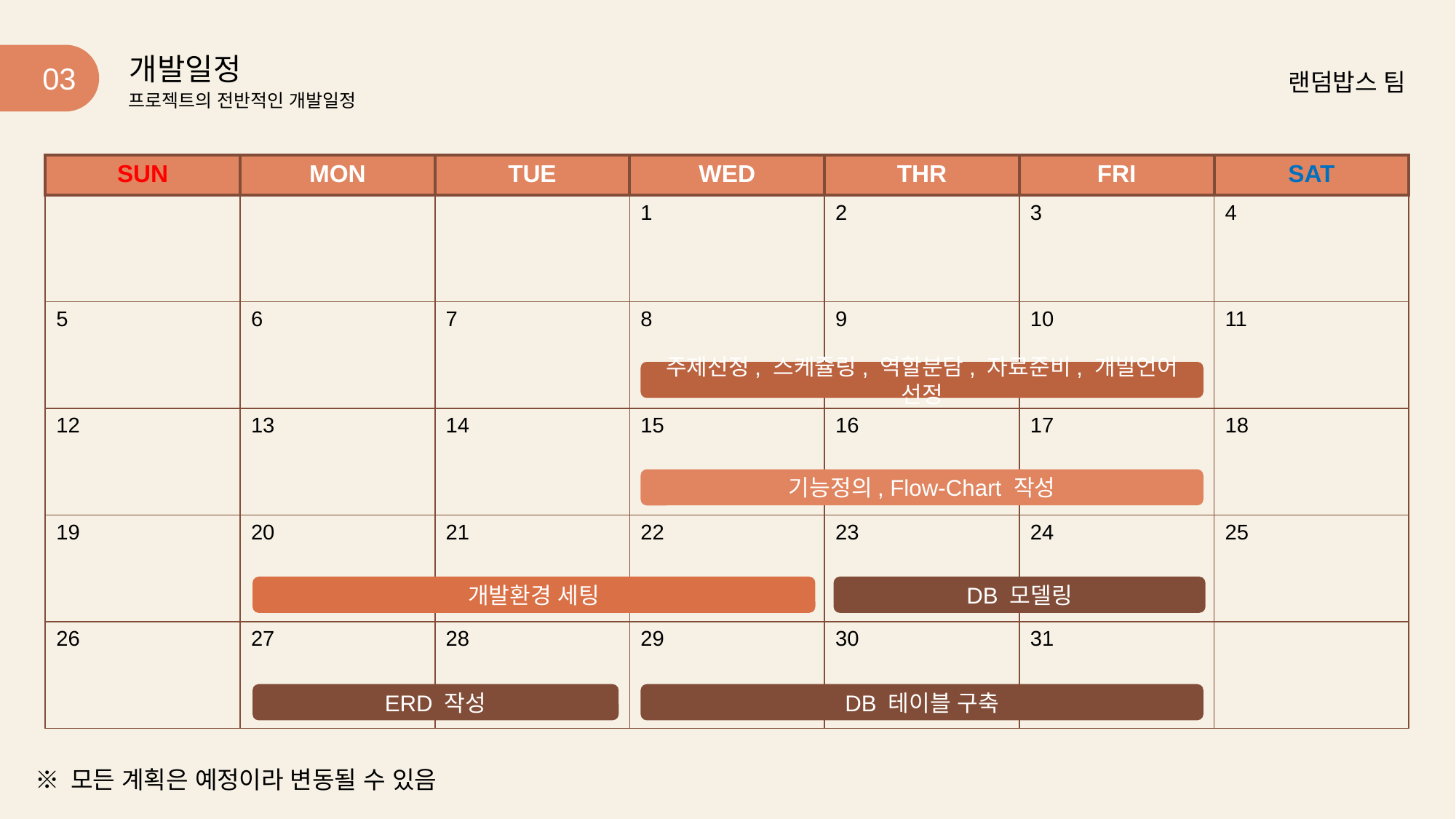

개발일정
03
랜덤밥스 팀
프로젝트의 전반적인 개발일정
| SUN | MON | TUE | WED | THR | FRI | SAT |
| --- | --- | --- | --- | --- | --- | --- |
|  |  |  | 1 | 2 | 3 | 4 |
| 5 | 6 | 7 | 8 | 9 | 10 | 11 |
| 12 | 13 | 14 | 15 | 16 | 17 | 18 |
| 19 | 20 | 21 | 22 | 23 | 24 | 25 |
| 26 | 27 | 28 | 29 | 30 | 31 |  |
주제선정, 스케쥴링, 역할분담, 자료준비, 개발언어 선정
기능정의, Flow-Chart 작성
DB 모델링
개발환경 세팅
ERD 작성
DB 테이블 구축
※ 모든 계획은 예정이라 변동될 수 있음